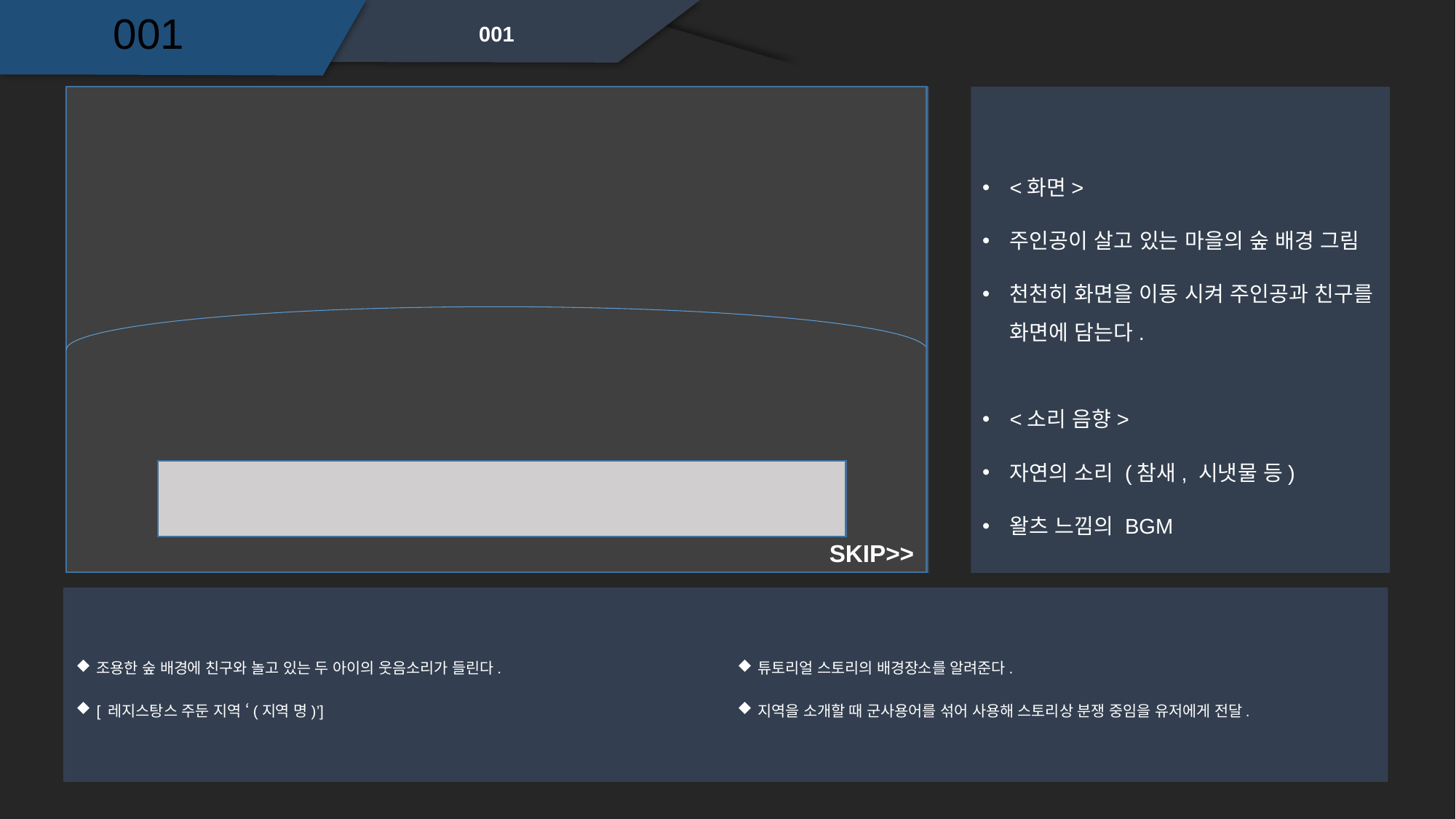

001
001

<화면>
주인공이 살고 있는 마을의 숲 배경 그림
천천히 화면을 이동 시켜 주인공과 친구를 화면에 담는다.

<소리 음향>
자연의 소리 (참새, 시냇물 등)
왈츠 느낌의 BGM

SKIP>>
조용한 숲 배경에 친구와 놀고 있는 두 아이의 웃음소리가 들린다.
[ 레지스탕스 주둔 지역 ‘(지역 명)’]
튜토리얼 스토리의 배경장소를 알려준다.
지역을 소개할 때 군사용어를 섞어 사용해 스토리상 분쟁 중임을 유저에게 전달.